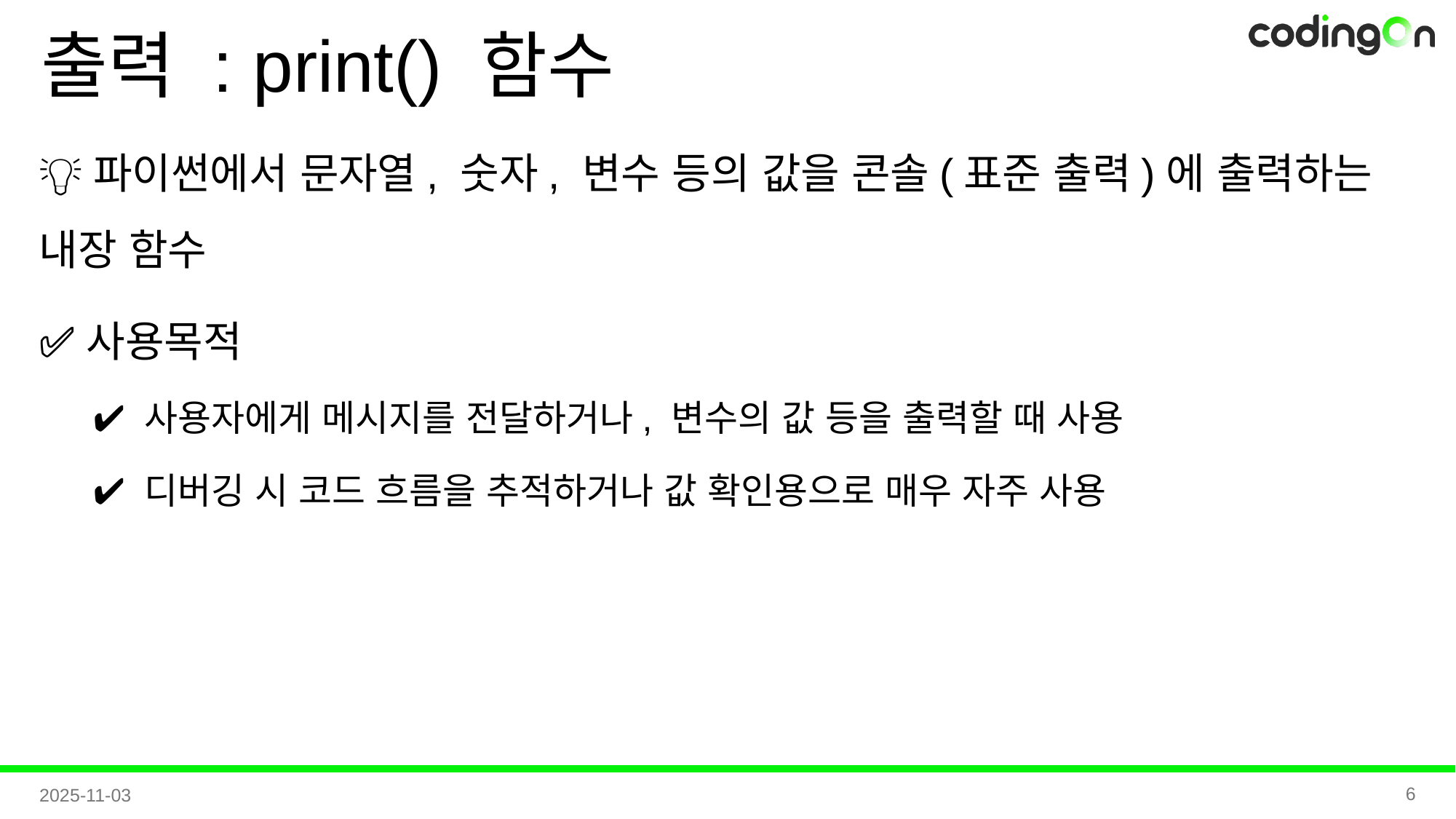

# 출력 : print() 함수
💡파이썬에서 문자열, 숫자, 변수 등의 값을 콘솔(표준 출력)에 출력하는 내장 함수
✅사용목적
✔️ 사용자에게 메시지를 전달하거나, 변수의 값 등을 출력할 때 사용
✔️ 디버깅 시 코드 흐름을 추적하거나 값 확인용으로 매우 자주 사용
6
2025-11-03